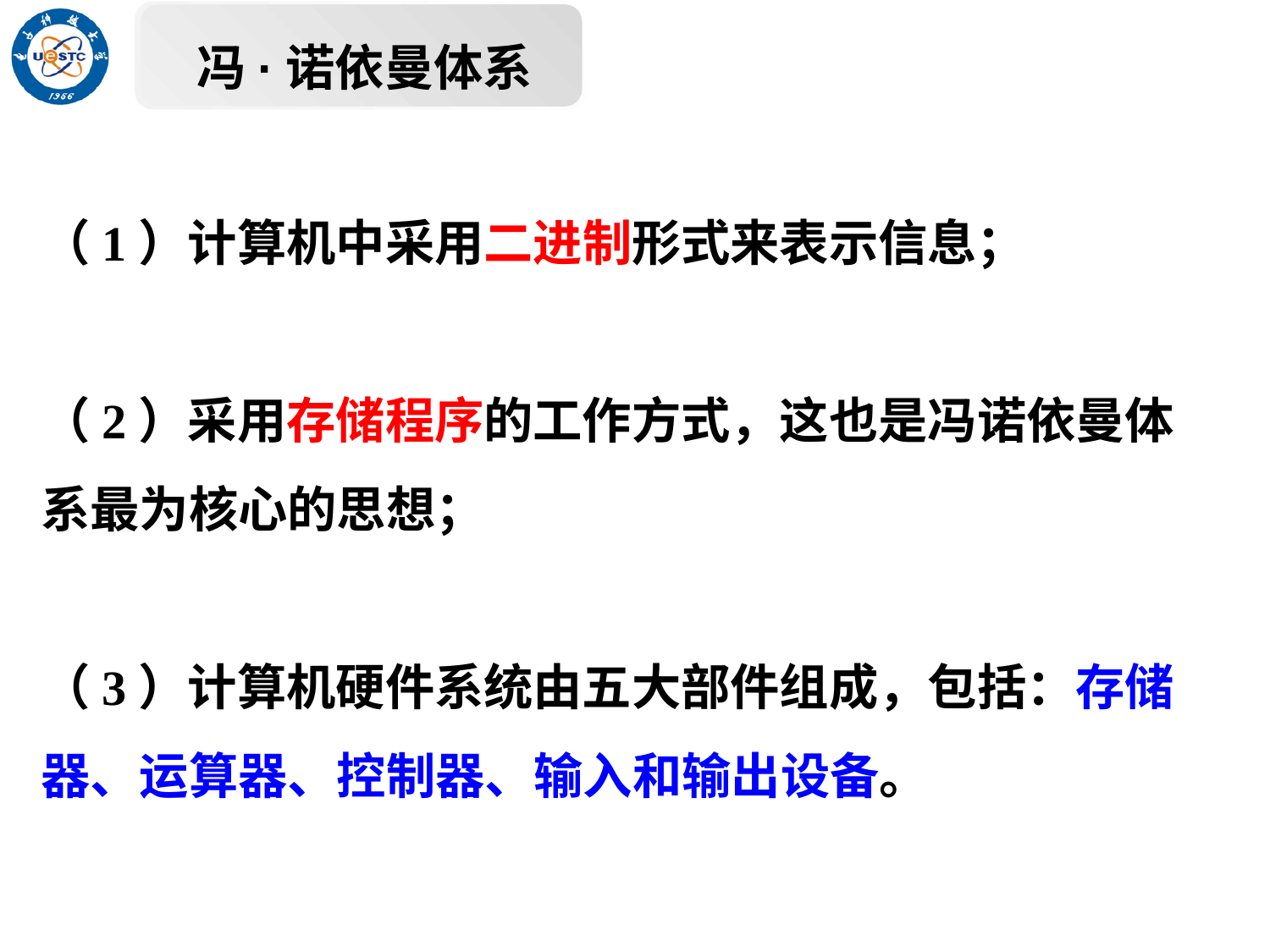

冯·诺依曼体系

（1）计算机中采用二进制形式来表示信息；

（2）采用存储程序的工作方式，这也是冯诺依曼体系最为核心的思想；

（3）计算机硬件系统由五大部件组成，包括：存储器、运算器、控制器、输入和输出设备。